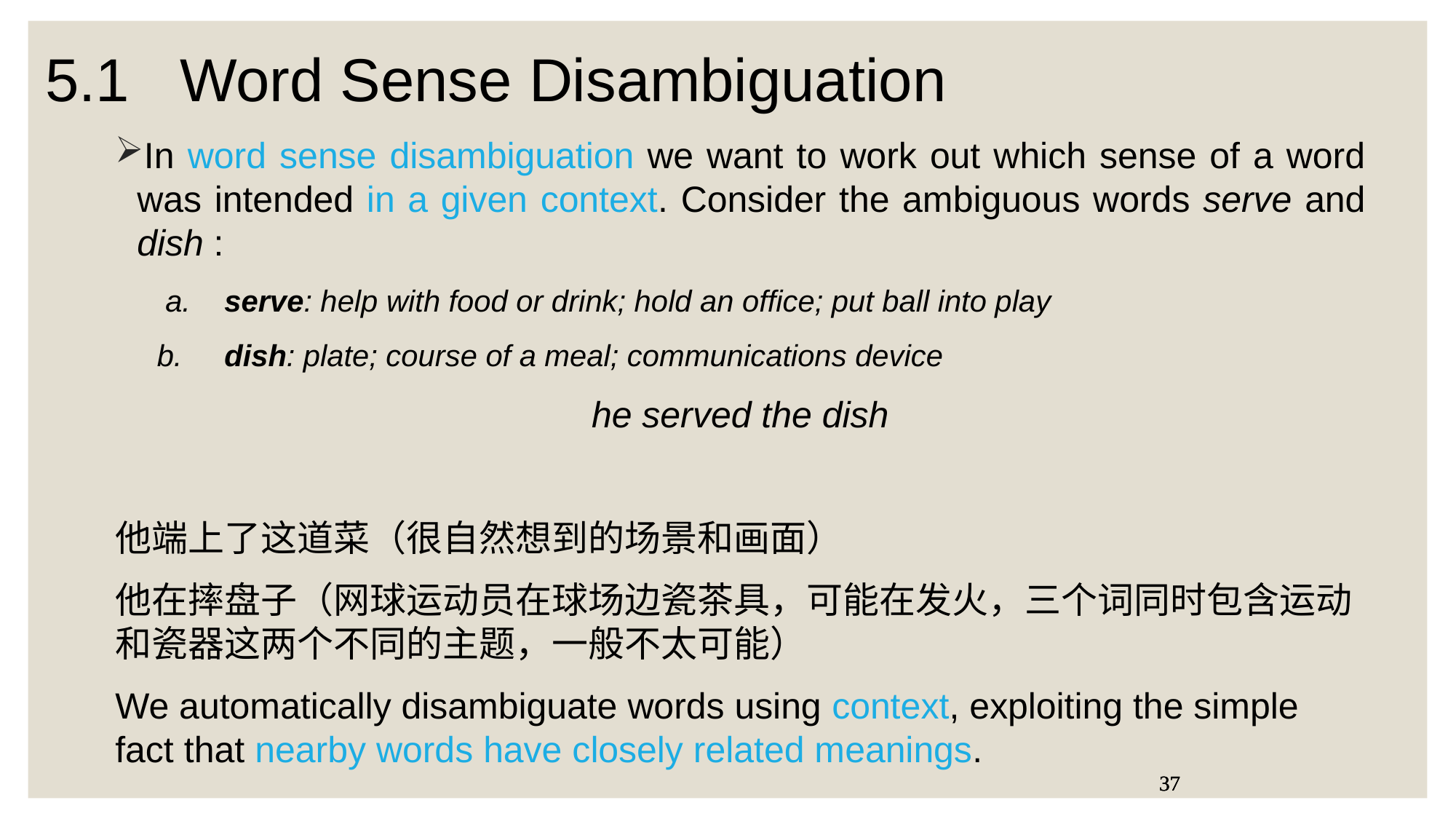

5.1   Word Sense Disambiguation
In word sense disambiguation we want to work out which sense of a word was intended in a given context. Consider the ambiguous words serve and dish :
      a.	serve: help with food or drink; hold an office; put ball into play
     b.	dish: plate; course of a meal; communications device
he served the dish

他端上了这道菜（很自然想到的场景和画面）
他在摔盘子（网球运动员在球场边瓷茶具，可能在发火，三个词同时包含运动和瓷器这两个不同的主题，一般不太可能）
We automatically disambiguate words using context, exploiting the simple fact that nearby words have closely related meanings.

37
37
37